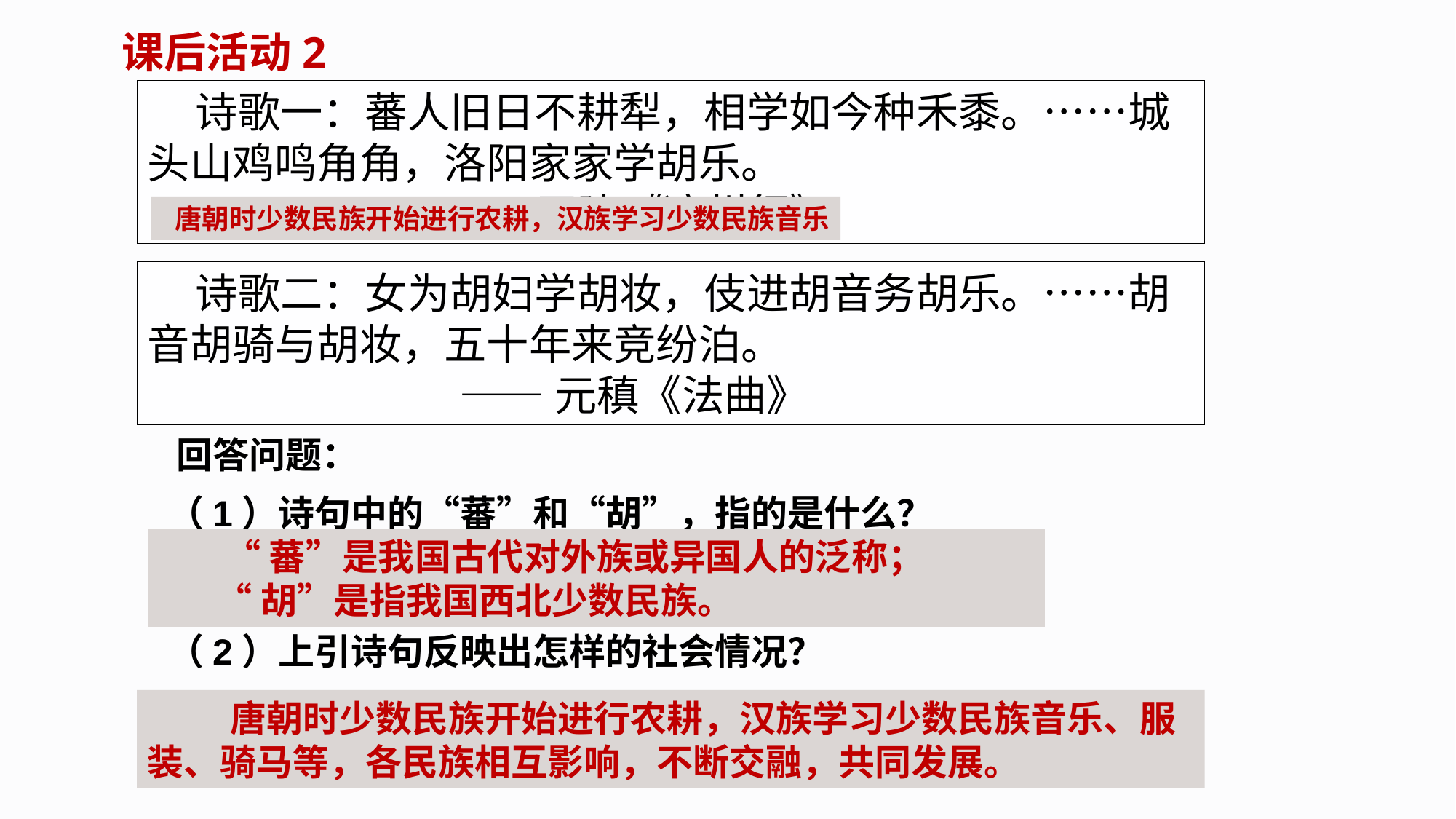

课后活动2
    诗歌一：蕃人旧日不耕犁，相学如今种禾黍。……城头山鸡鸣角角，洛阳家家学胡乐。
                               ——王建《凉州行》
 唐朝时少数民族开始进行农耕，汉族学习少数民族音乐
    诗歌二：女为胡妇学胡妆，伎进胡音务胡乐。……胡音胡骑与胡妆，五十年来竞纷泊。
                                 ——元稹《法曲》
    回答问题：

   （1）诗句中的“蕃”和“胡”，指的是什么？

   （2）上引诗句反映出怎样的社会情况？

        “蕃”是我国古代对外族或异国人的泛称；
       “胡”是指我国西北少数民族。
         唐朝时少数民族开始进行农耕，汉族学习少数民族音乐、服装、骑马等，各民族相互影响，不断交融，共同发展。